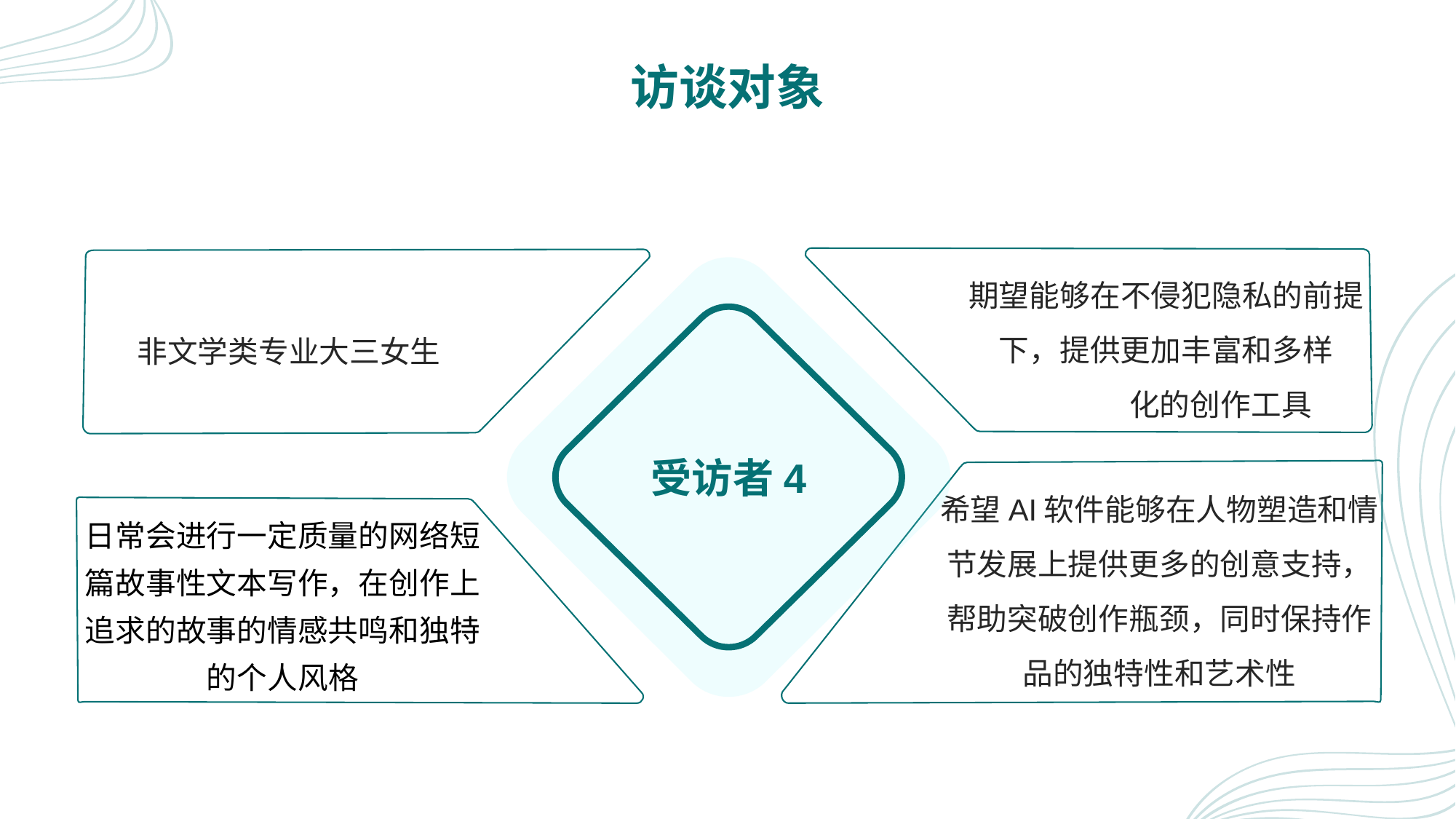

# 访谈对象
期望能够在不侵犯隐私的前提下，提供更加丰富和多样	化的创作工具
非文学类专业大三女生

受访者4
希望AI软件能够在人物塑造和情节发展上提供更多的创意支持，帮助突破创作瓶颈，同时保持作品的独特性和艺术性
日常会进行一定质量的网络短篇故事性文本写作，在创作上追求的故事的情感共鸣和独特的个人风格